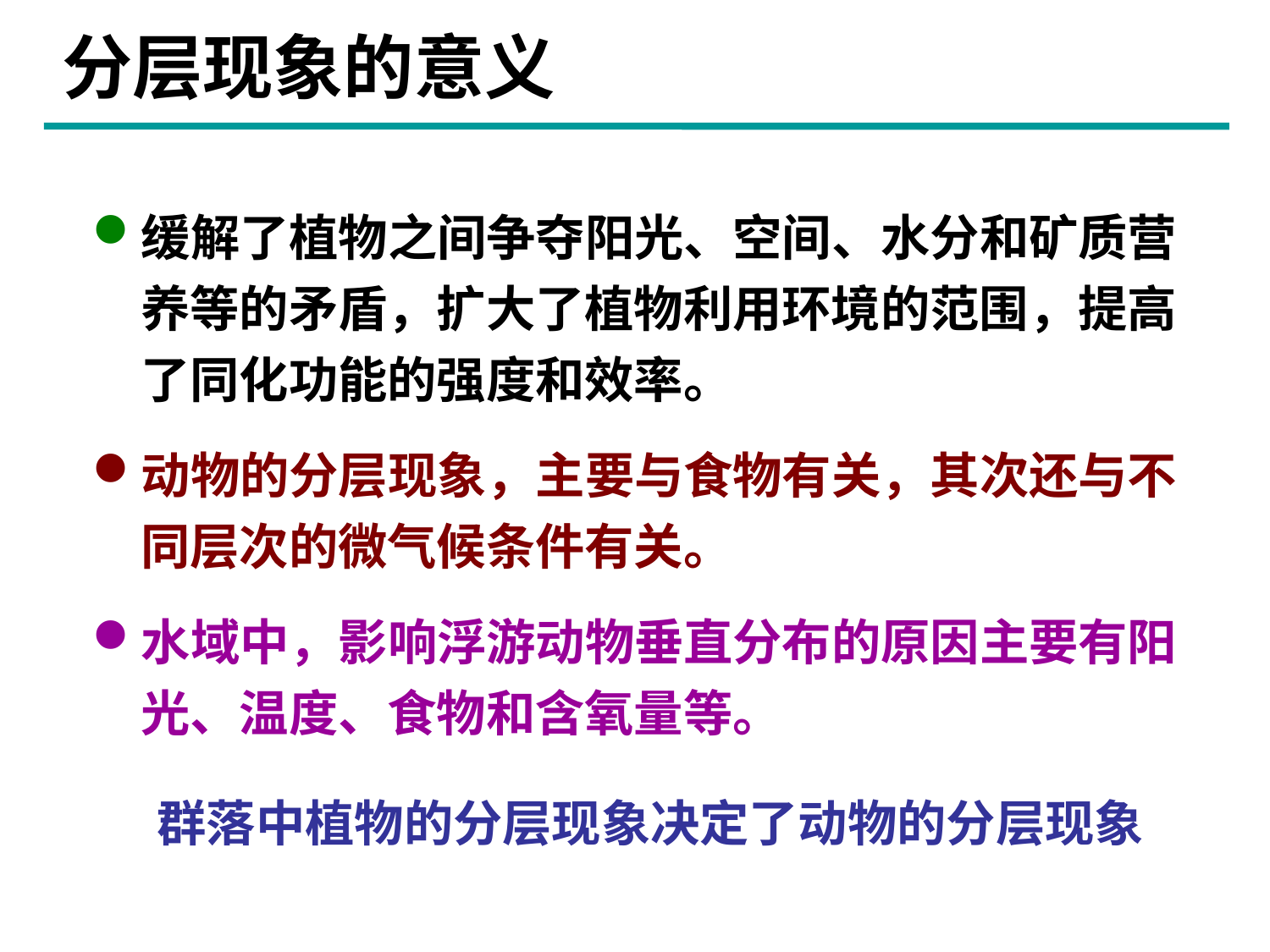

# 分层现象的意义
缓解了植物之间争夺阳光、空间、水分和矿质营养等的矛盾，扩大了植物利用环境的范围，提高了同化功能的强度和效率。
动物的分层现象，主要与食物有关，其次还与不同层次的微气候条件有关。
水域中，影响浮游动物垂直分布的原因主要有阳光、温度、食物和含氧量等。
群落中植物的分层现象决定了动物的分层现象